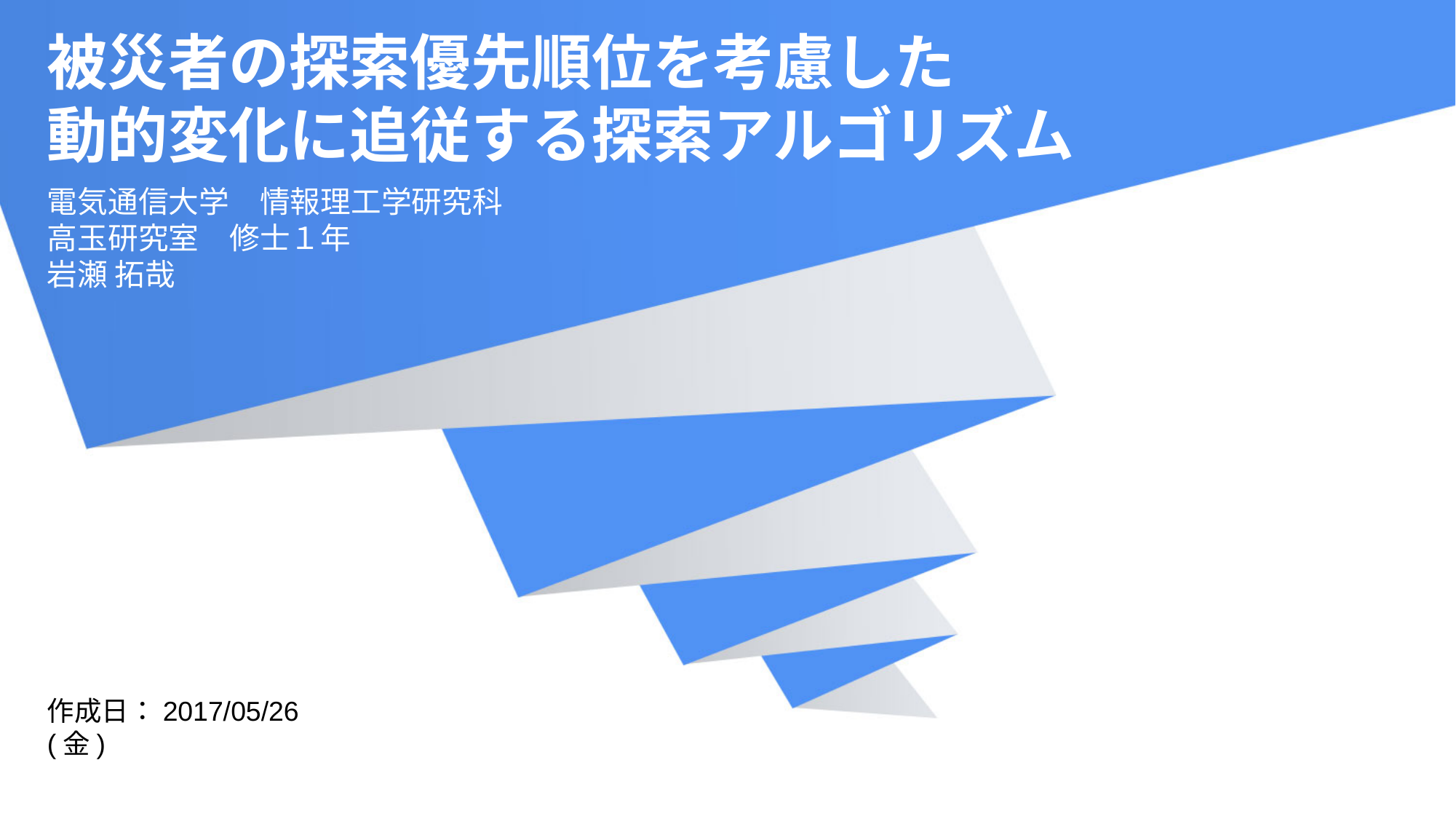

被災者の探索優先順位を考慮した
動的変化に追従する探索アルゴリズム
電気通信大学　情報理工学研究科 高玉研究室　修士１年
岩瀬 拓哉
作成日：2017/05/26(金)